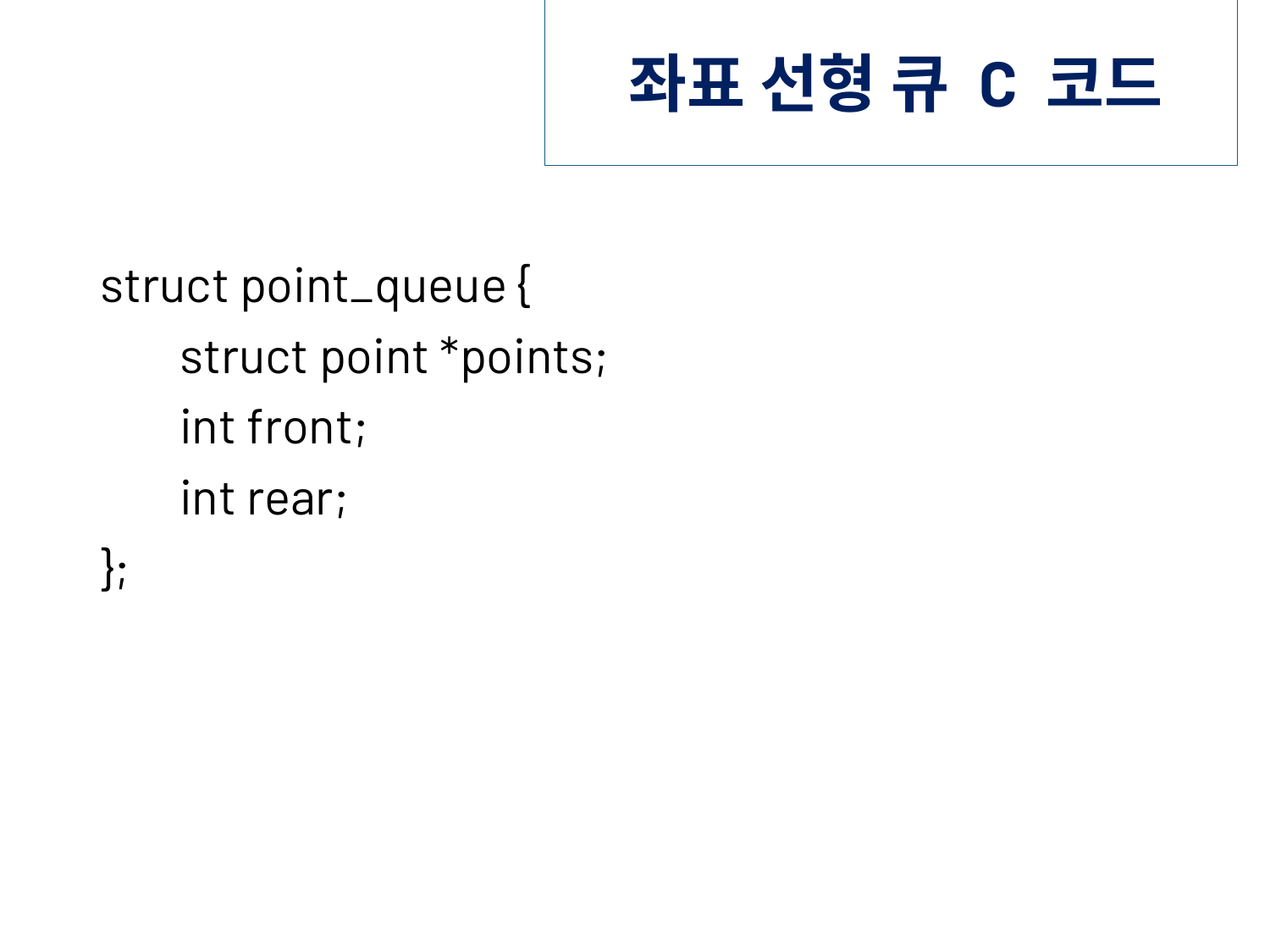

# 좌표 선형 큐 C 코드
struct point_queue {
        struct point *points;
        int front;
        int rear;
};